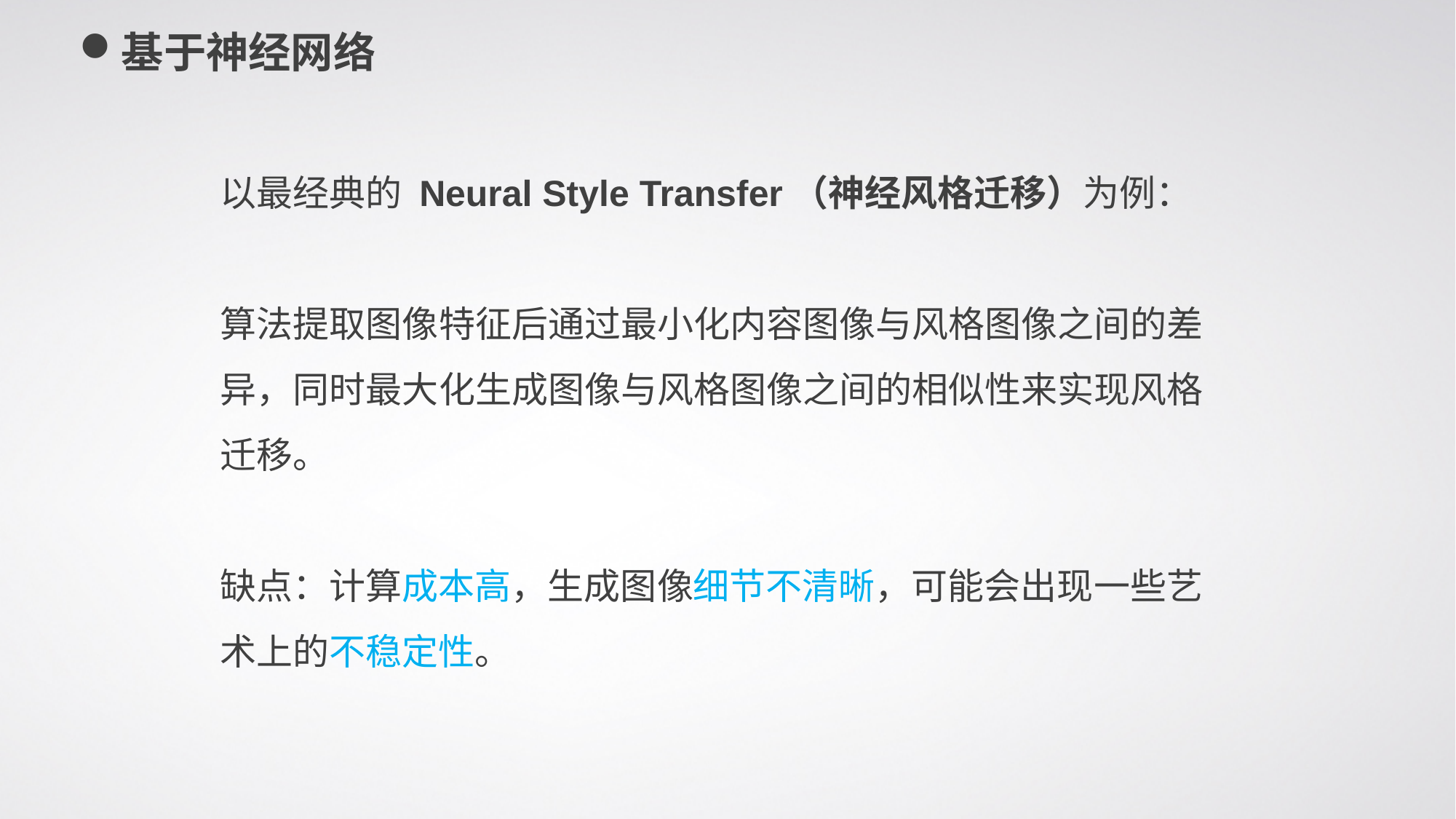

基于神经网络
以最经典的 Neural Style Transfer（神经风格迁移）为例：

算法提取图像特征后通过最小化内容图像与风格图像之间的差异，同时最大化生成图像与风格图像之间的相似性来实现风格迁移。

缺点：计算成本高，生成图像细节不清晰，可能会出现一些艺术上的不稳定性。